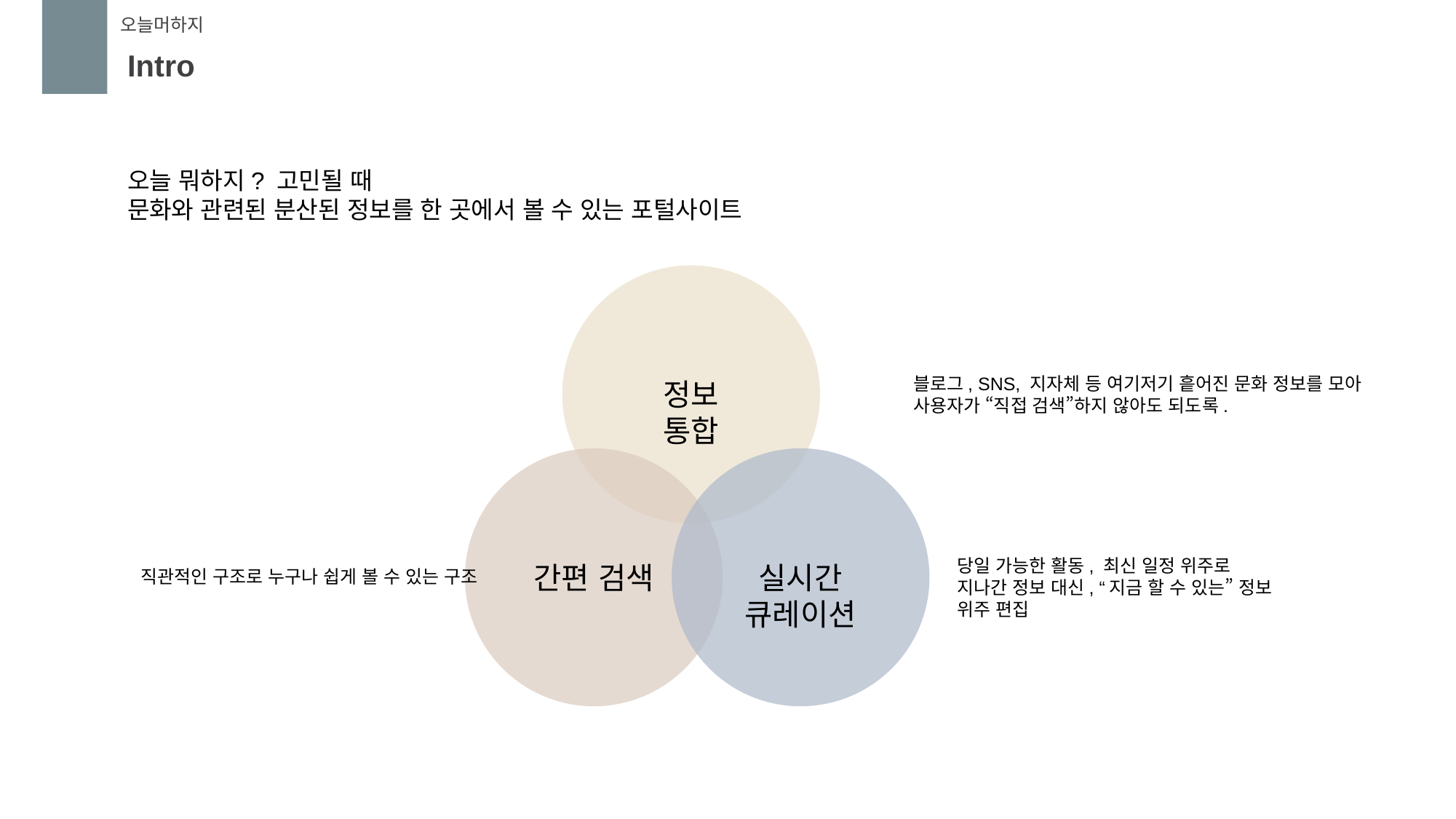

오늘머하지
Intro
오늘 뭐하지? 고민될 때
문화와 관련된 분산된 정보를 한 곳에서 볼 수 있는 포털사이트

정보 통합

간편 검색

실시간 큐레이션
블로그, SNS, 지자체 등 여기저기 흩어진 문화 정보를 모아
사용자가 “직접 검색”하지 않아도 되도록.
당일 가능한 활동, 최신 일정 위주로
지나간 정보 대신, “지금 할 수 있는” 정보 위주 편집
직관적인 구조로 누구나 쉽게 볼 수 있는 구조